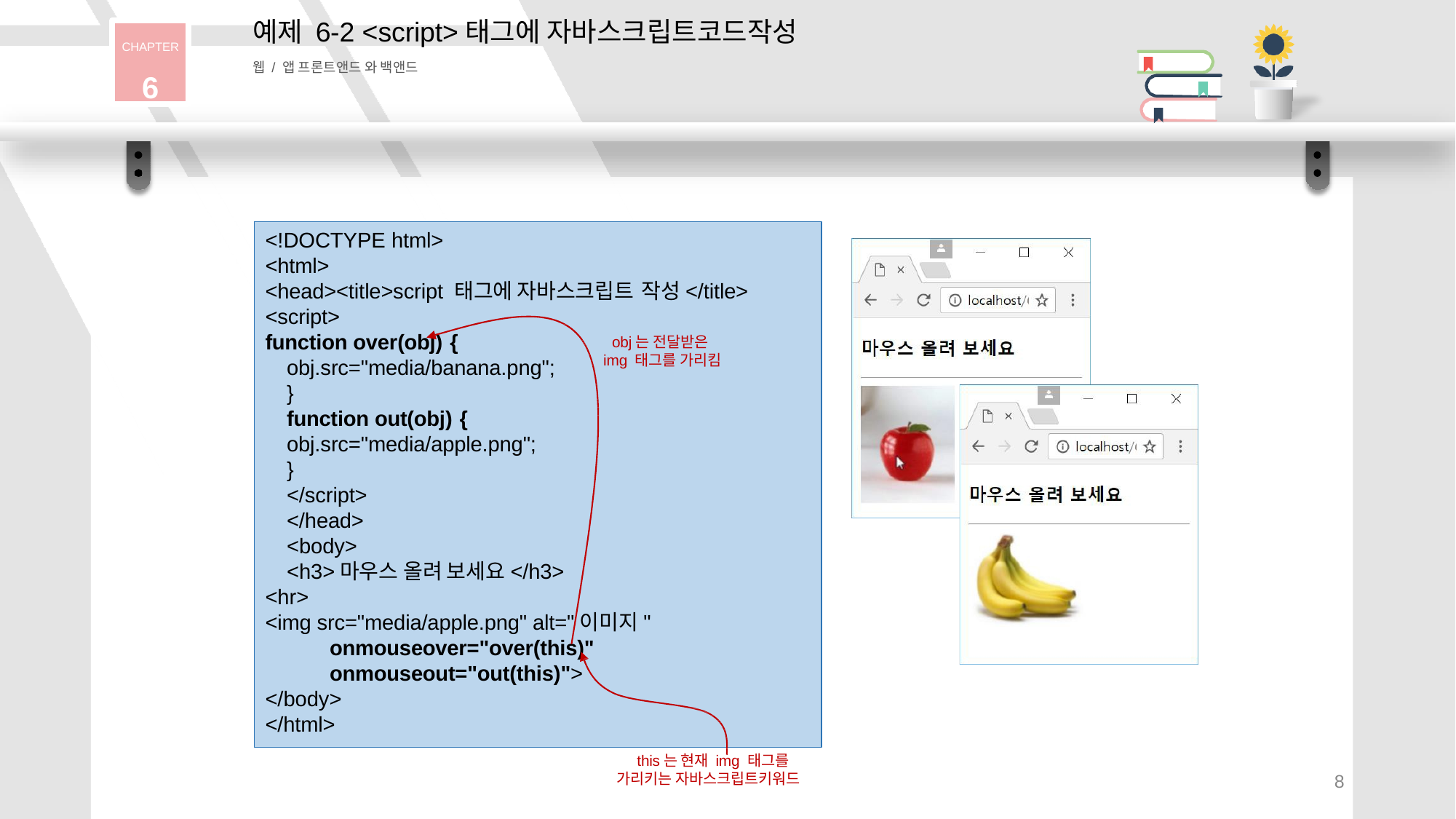

# 예제 6-2 <script>태그에 자바스크립트코드작성

CHAPTER

6

웹 / 앱 프론트앤드 와 백앤드

<!DOCTYPE html>
<html>
<head><title>script 태그에 자바스크립트 작성</title>
<script>

function over(obj) {
obj.src="media/banana.png";
}
function out(obj) {
obj.src="media/apple.png";
}
</script>
</head>
<body>
<h3>마우스 올려 보세요</h3>
obj는 전달받은
img 태그를 가리킴

<hr>
<img src="media/apple.png" alt="이미지"  onmouseover="over(this)"  onmouseout="out(this)">
</body>
</html>

this는 현재 img 태그를  가리키는 자바스크립트키워드
8